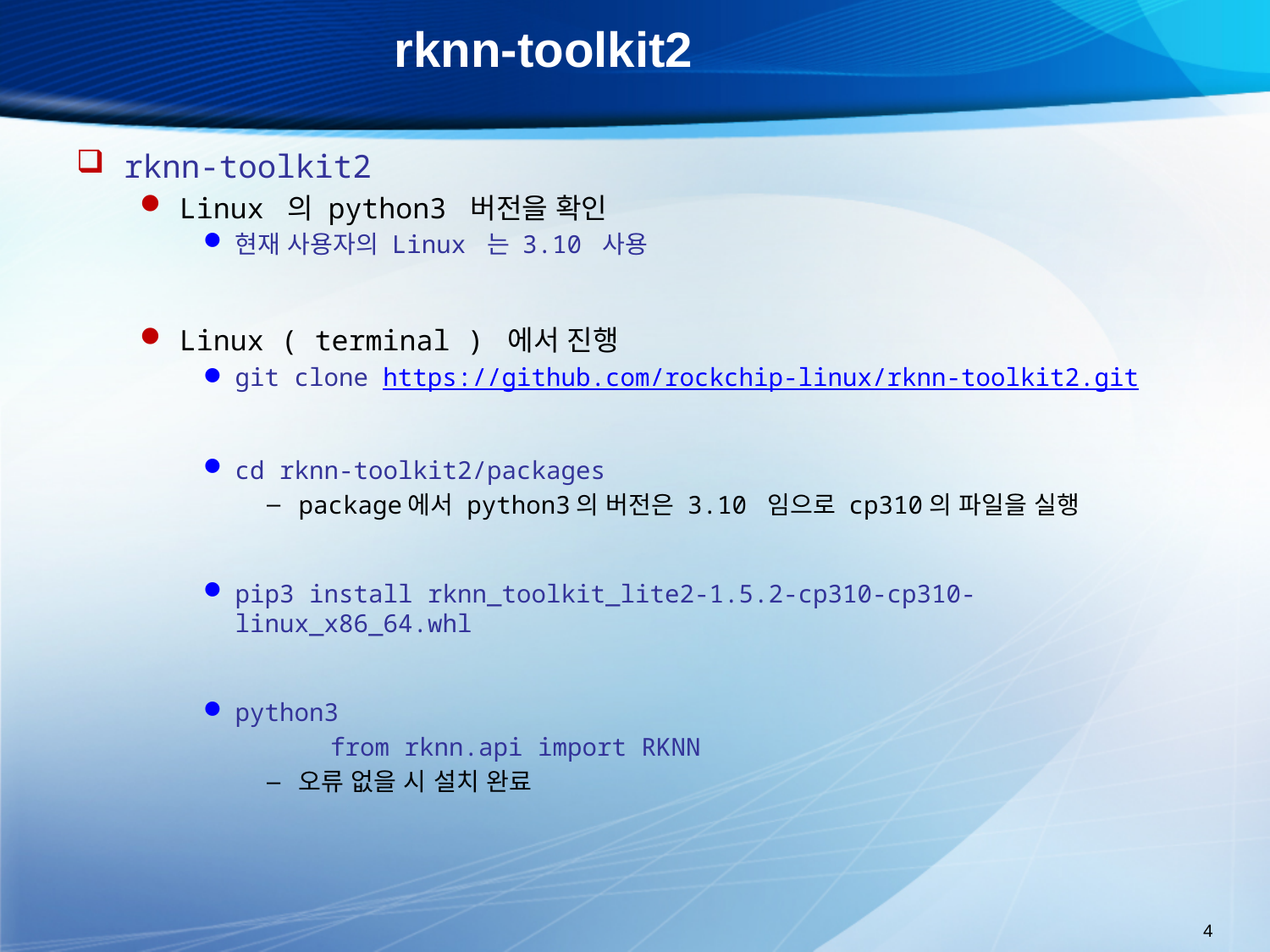

# rknn-toolkit2
rknn-toolkit2
Linux 의 python3 버전을 확인
현재 사용자의 Linux 는 3.10 사용

Linux ( terminal ) 에서 진행
git clone https://github.com/rockchip-linux/rknn-toolkit2.git

cd rknn-toolkit2/packages
package에서 python3의 버전은 3.10 임으로 cp310의 파일을 실행

pip3 install rknn_toolkit_lite2-1.5.2-cp310-cp310-linux_x86_64.whl

python3
	from rknn.api import RKNN
오류 없을 시 설치 완료